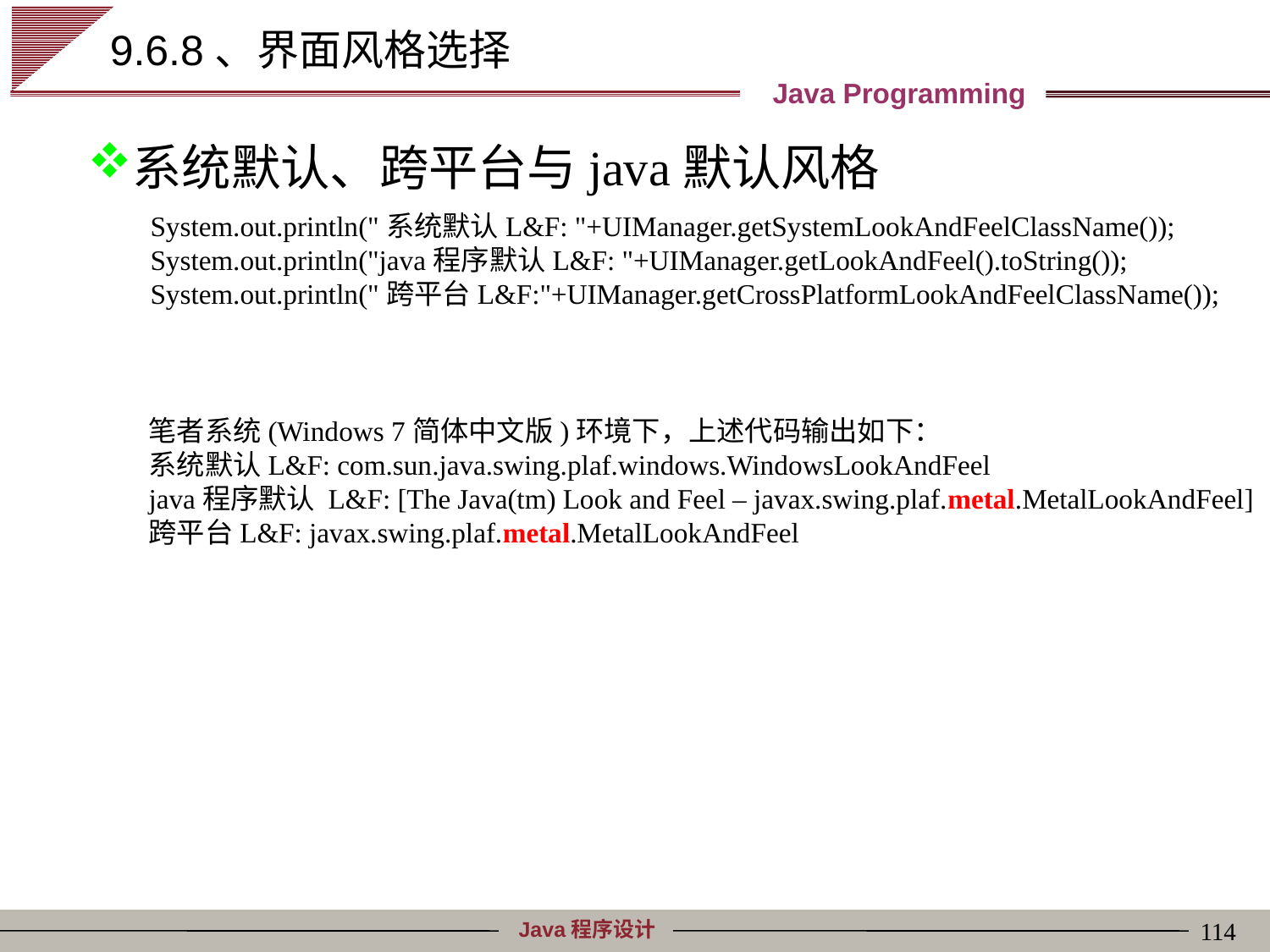

# 9.6.8、界面风格选择
系统默认、跨平台与java默认风格
System.out.println("系统默认L&F: "+UIManager.getSystemLookAndFeelClassName());
System.out.println("java程序默认L&F: "+UIManager.getLookAndFeel().toString());
System.out.println("跨平台L&F:"+UIManager.getCrossPlatformLookAndFeelClassName());
笔者系统(Windows 7简体中文版)环境下，上述代码输出如下：
系统默认L&F: com.sun.java.swing.plaf.windows.WindowsLookAndFeel
java程序默认 L&F: [The Java(tm) Look and Feel – javax.swing.plaf.metal.MetalLookAndFeel]
跨平台L&F: javax.swing.plaf.metal.MetalLookAndFeel